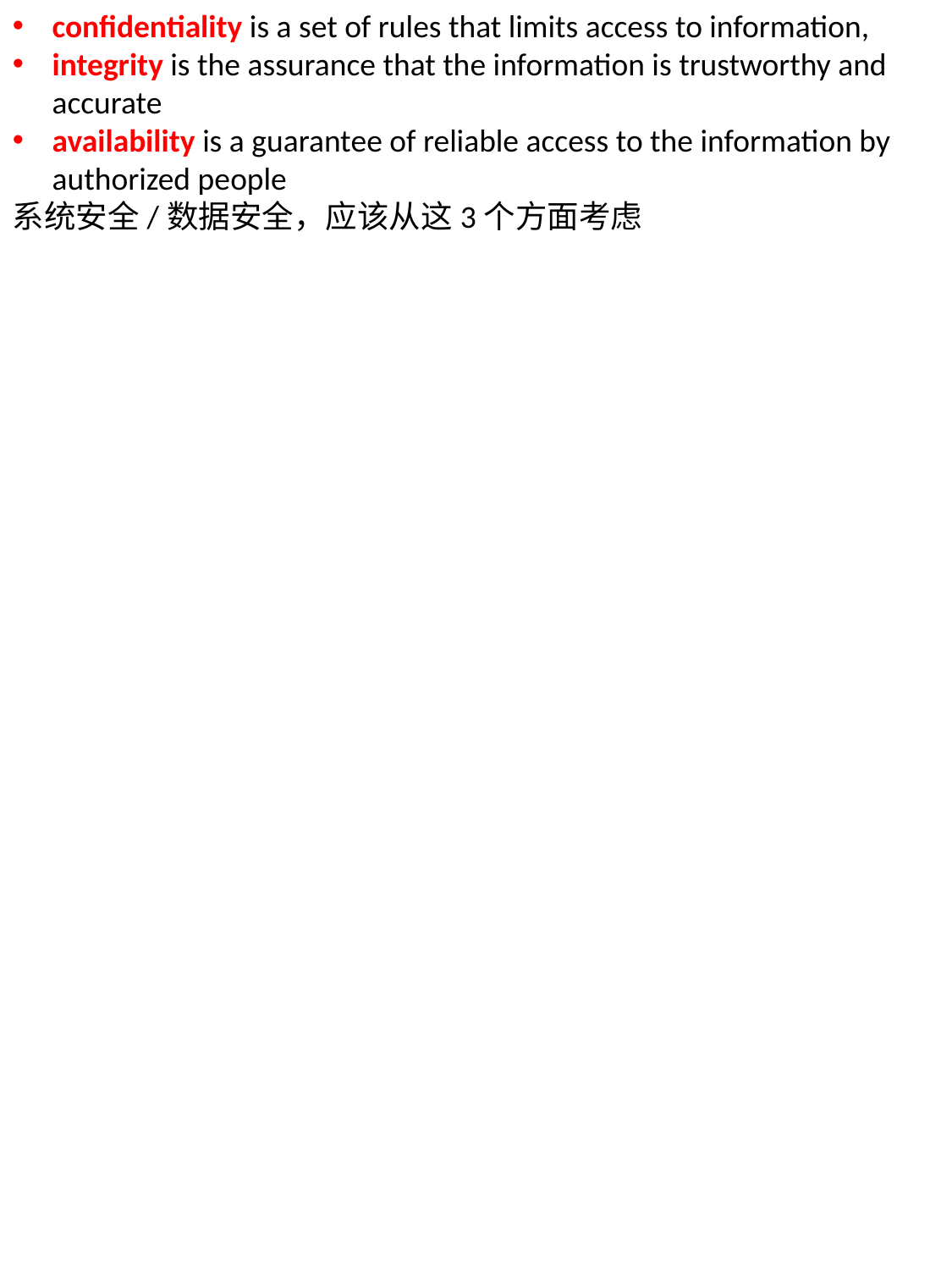

confidentiality is a set of rules that limits access to information,
integrity is the assurance that the information is trustworthy and accurate
availability is a guarantee of reliable access to the information by authorized people
系统安全/数据安全，应该从这3个方面考虑